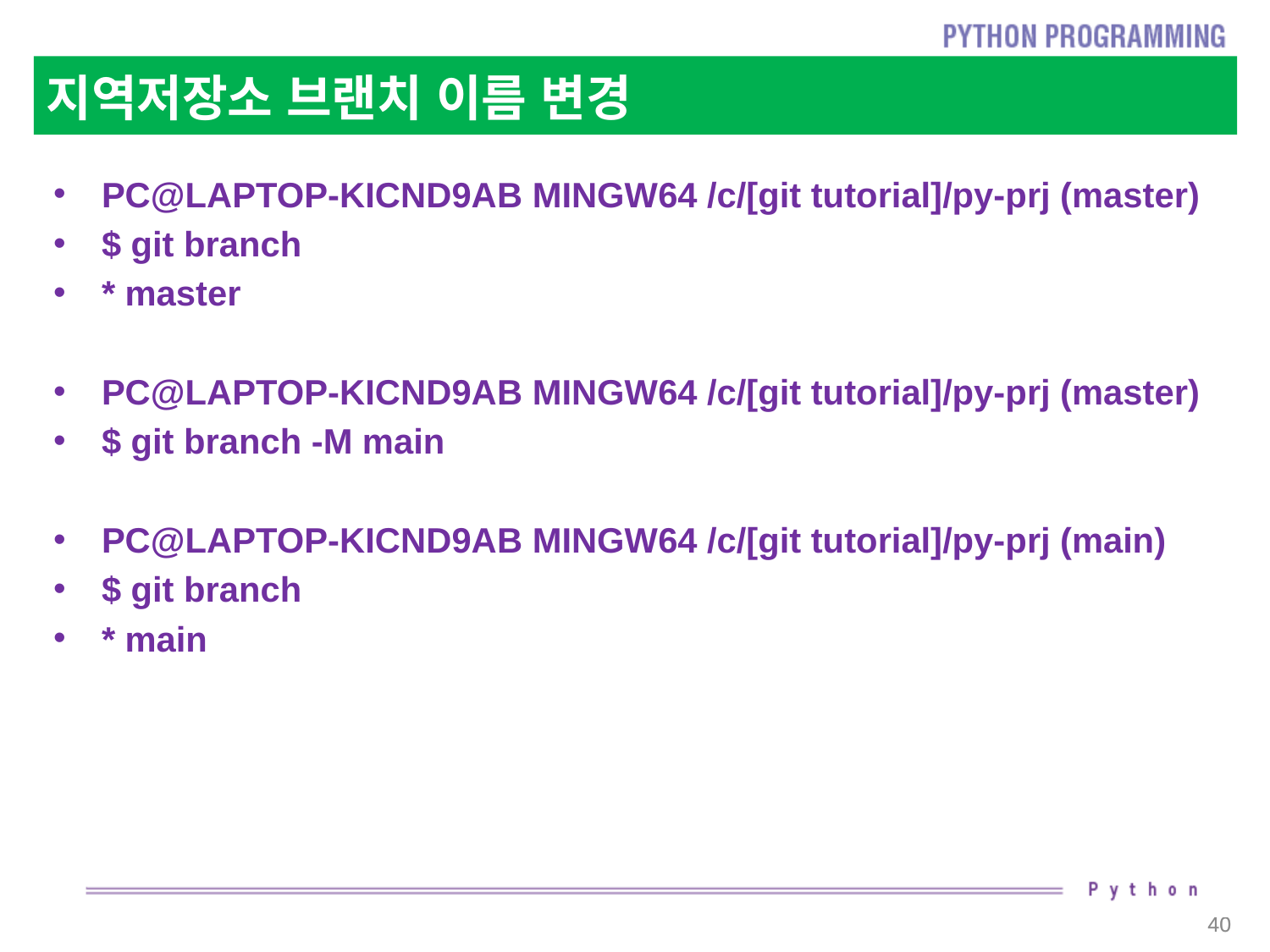

# 지역저장소 브랜치 이름 변경
PC@LAPTOP-KICND9AB MINGW64 /c/[git tutorial]/py-prj (master)
$ git branch
* master

PC@LAPTOP-KICND9AB MINGW64 /c/[git tutorial]/py-prj (master)
$ git branch -M main

PC@LAPTOP-KICND9AB MINGW64 /c/[git tutorial]/py-prj (main)
$ git branch
* main

40